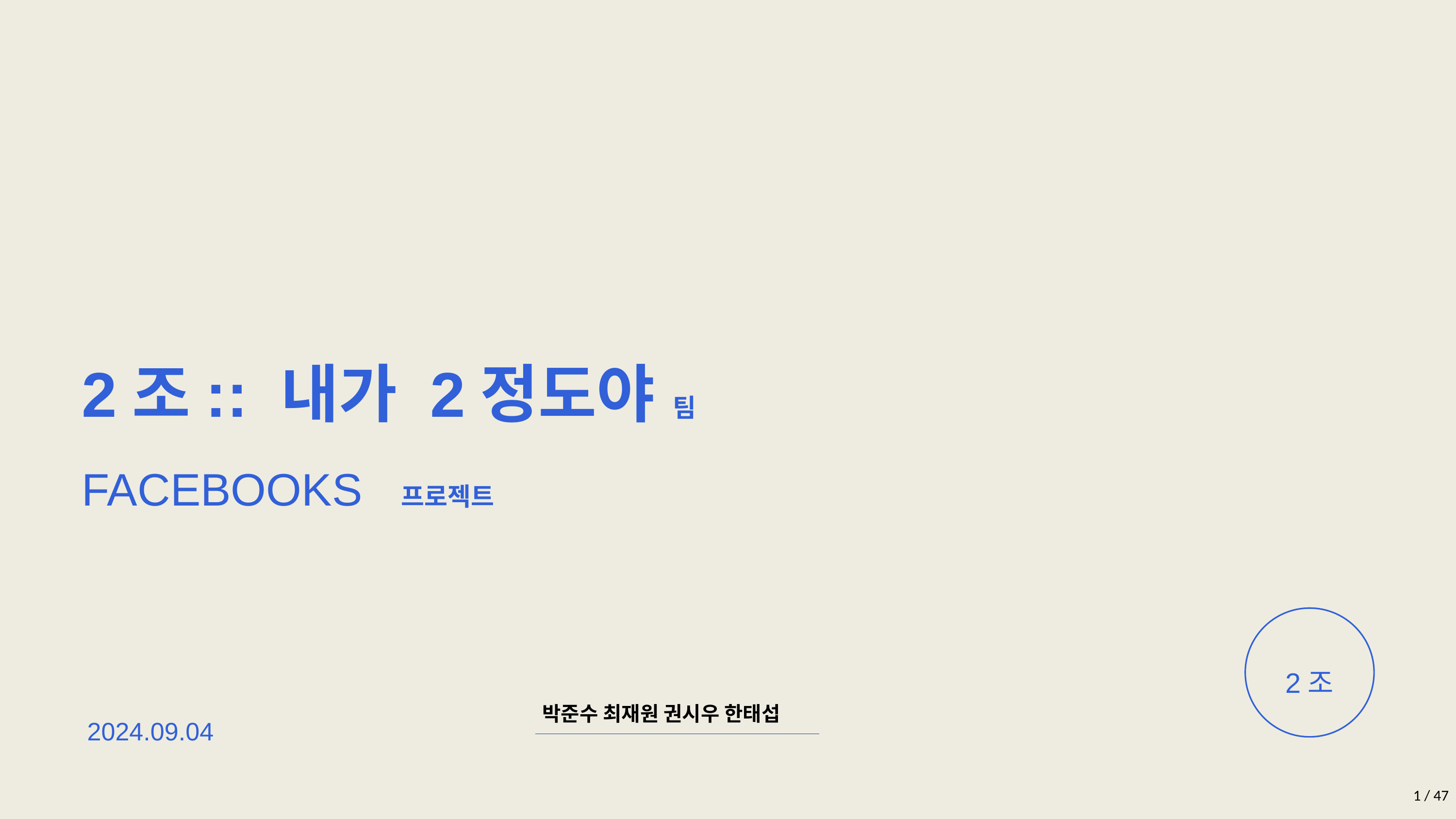

2조:: 내가 2정도야 팀
FACEBOOKS 	  프로젝트

2조
박준수 최재원 권시우 한태섭
2024.09.04
1 / 47